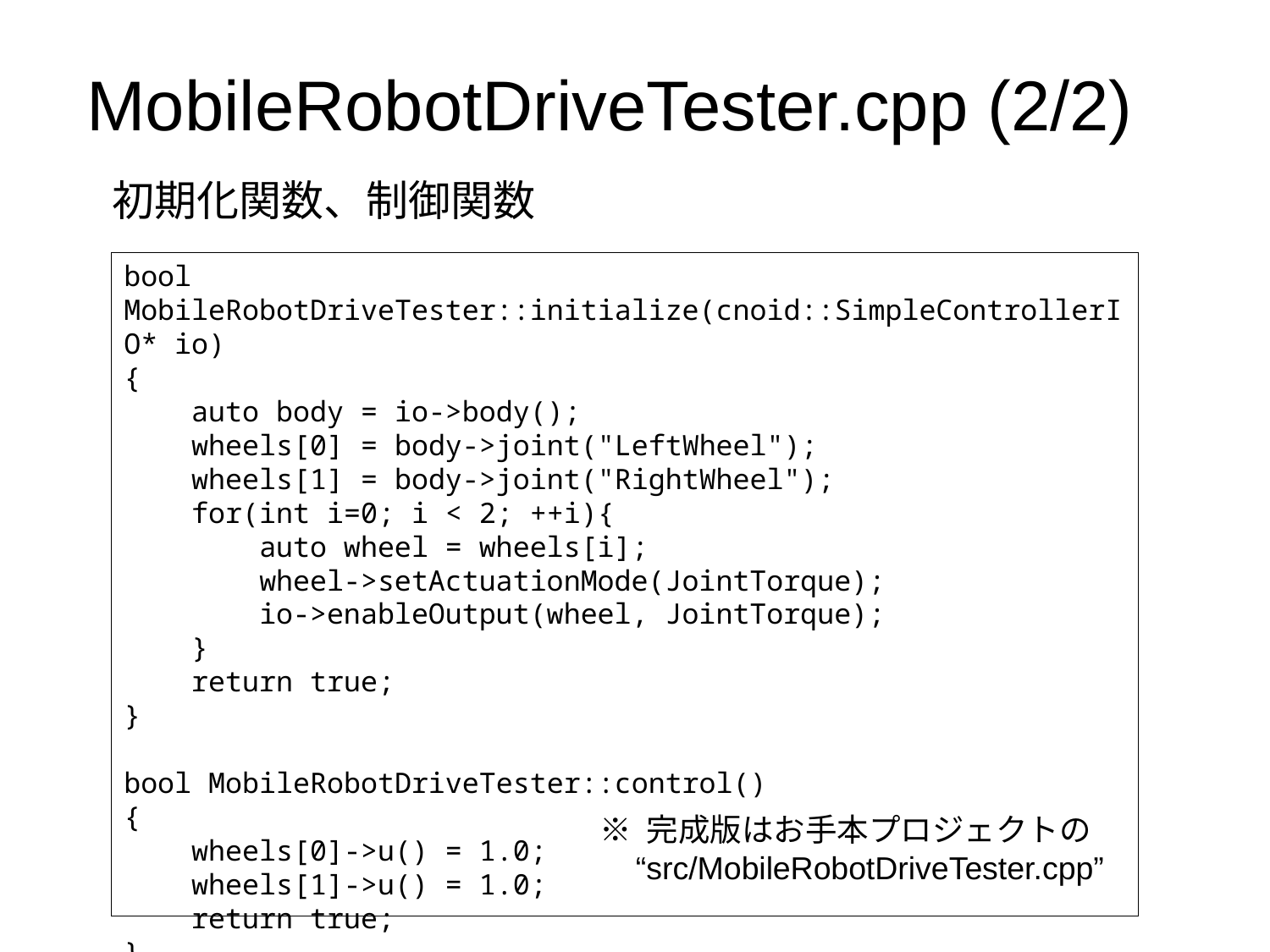

# MobileRobotDriveTester.cpp (2/2)
初期化関数、制御関数
bool MobileRobotDriveTester::initialize(cnoid::SimpleControllerIO* io)
{
    auto body = io->body();
    wheels[0] = body->joint("LeftWheel");
    wheels[1] = body->joint("RightWheel");
    for(int i=0; i < 2; ++i){
        auto wheel = wheels[i];
        wheel->setActuationMode(JointTorque);
        io->enableOutput(wheel, JointTorque);
    }
    return true;
}

bool MobileRobotDriveTester::control()
{
    wheels[0]->u() = 1.0;
    wheels[1]->u() = 1.0;
    return true;
}
※ 完成版はお手本プロジェクトの
    “src/MobileRobotDriveTester.cpp”